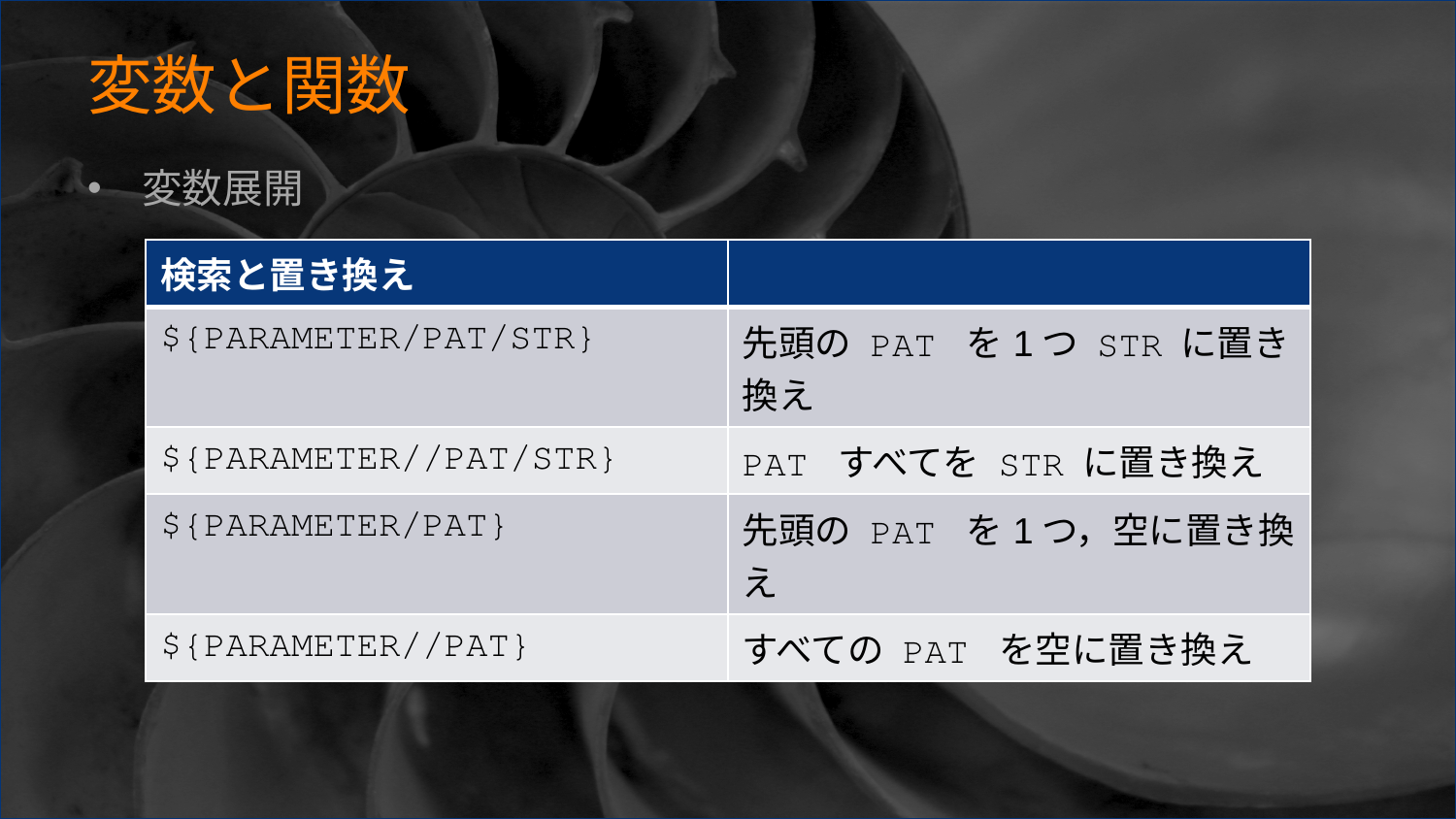

# 変数と関数
変数展開
| 検索と置き換え |  |
| --- | --- |
| ${PARAMETER/PAT/STR} | 先頭の PAT を1つ STR に置き換え |
| ${PARAMETER//PAT/STR} | PAT すべてを STR に置き換え |
| ${PARAMETER/PAT} | 先頭の PAT を1つ，空に置き換え |
| ${PARAMETER//PAT} | すべての PAT を空に置き換え |